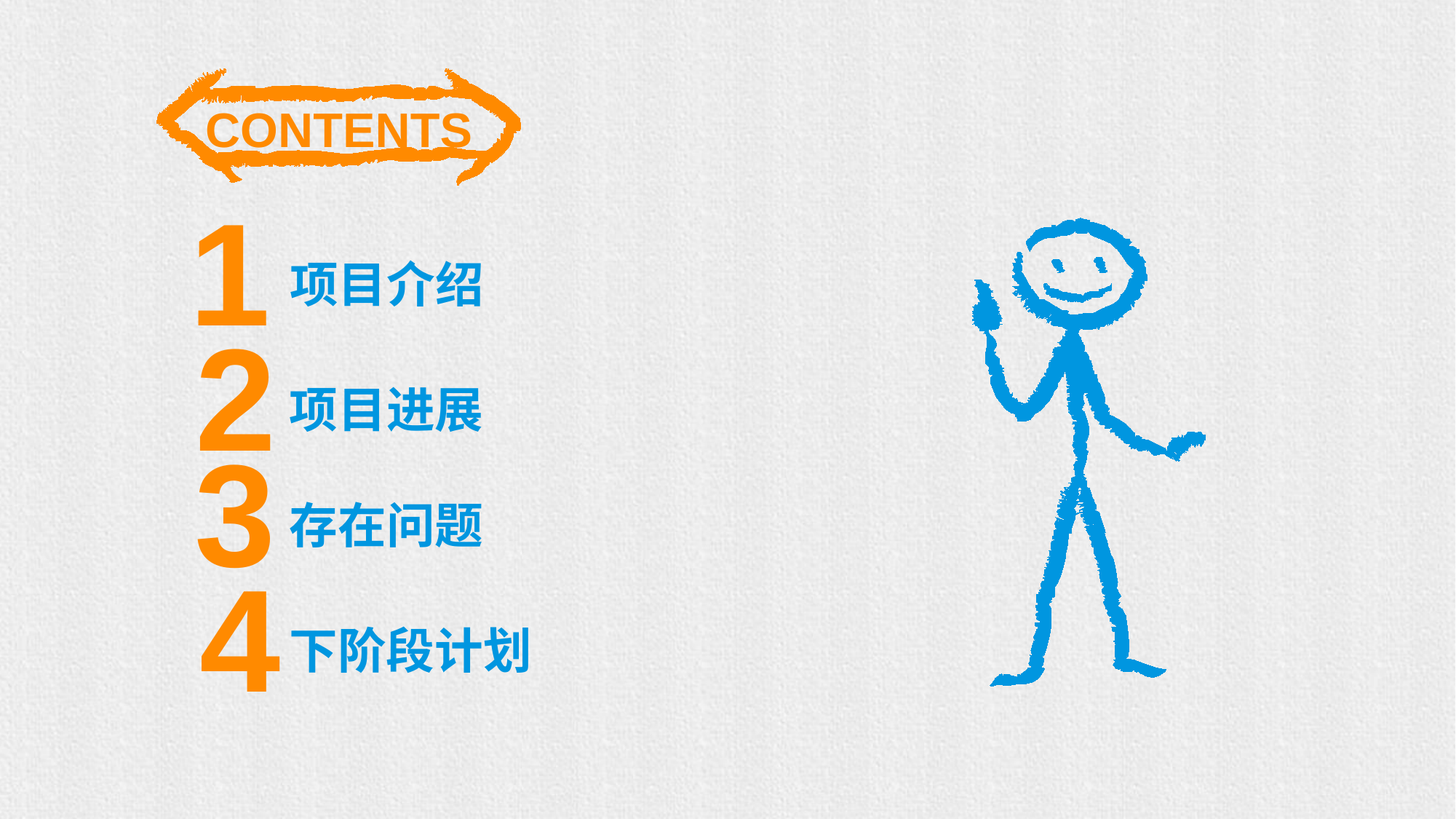

CONTENTS
1

项目介绍
2
项目进展
3
存在问题
4
下阶段计划